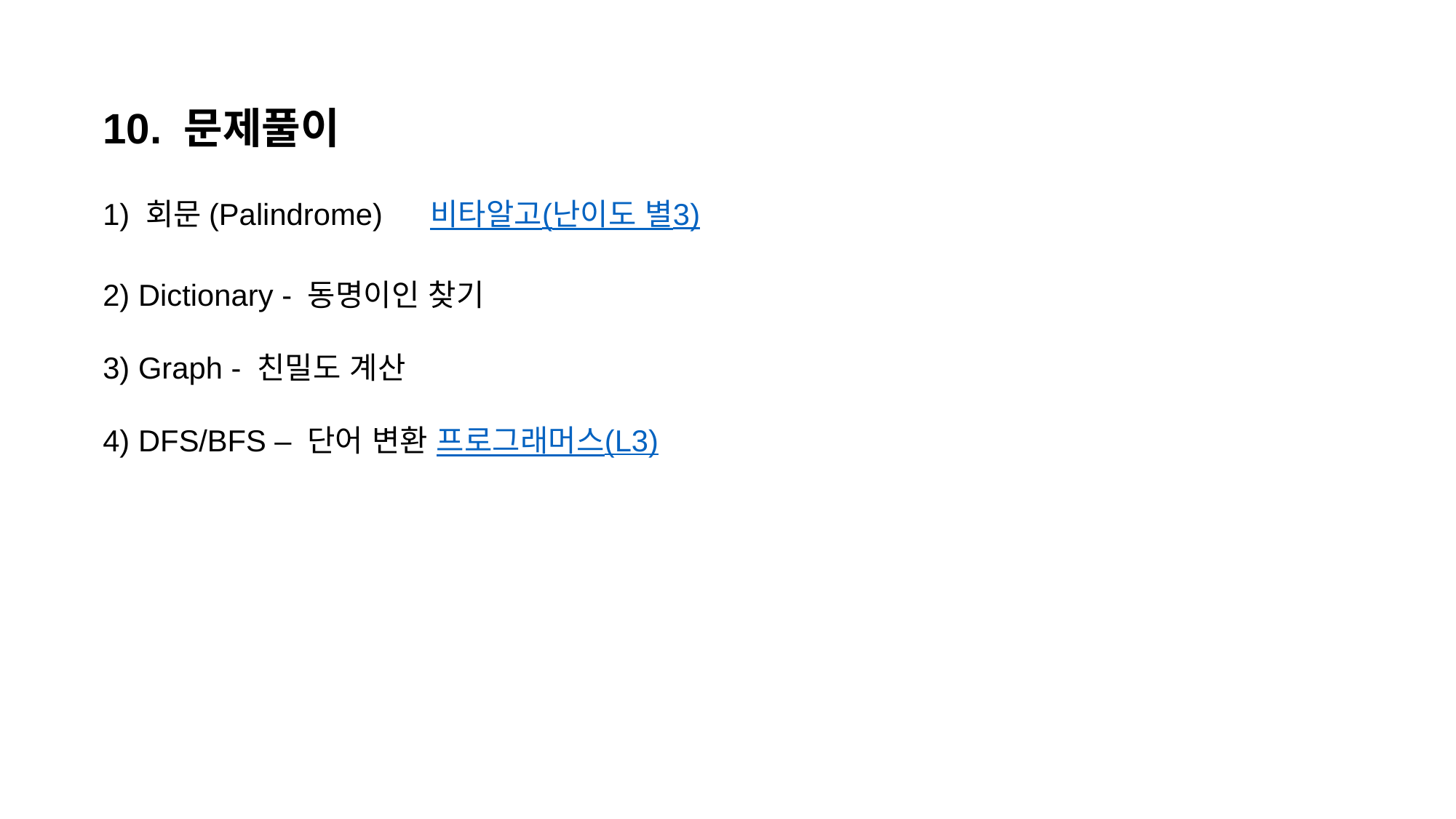

10. 문제풀이
1) 회문(Palindrome)	비타알고(난이도 별3)

2) Dictionary - 동명이인 찾기

3) Graph - 친밀도 계산

4) DFS/BFS – 단어 변환 프로그래머스(L3)